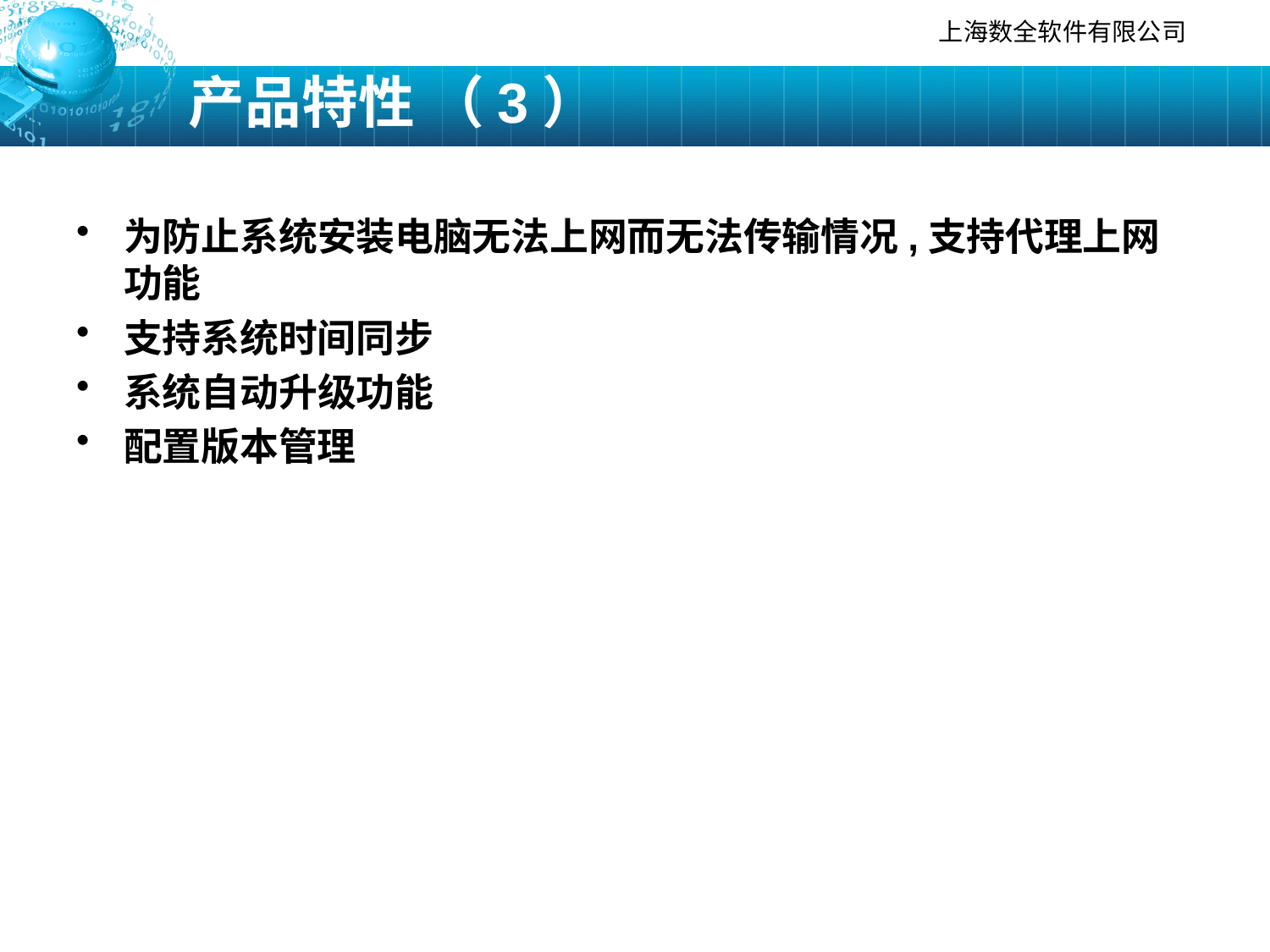

# 产品特性 （3）
为防止系统安装电脑无法上网而无法传输情况,支持代理上网功能
支持系统时间同步
系统自动升级功能
配置版本管理